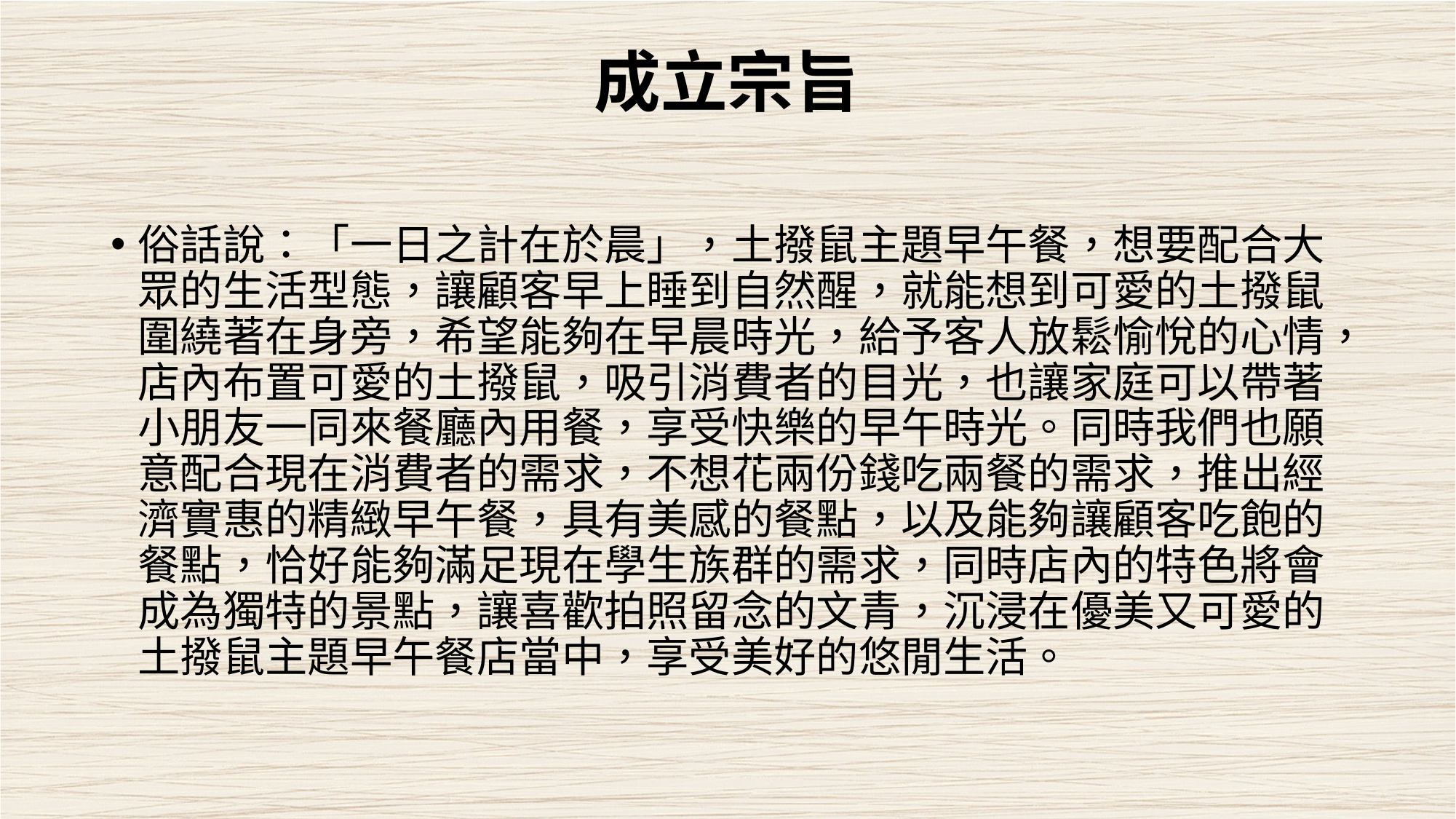

# 成立宗旨
俗話說：「一日之計在於晨」，土撥鼠主題早午餐，想要配合大眾的生活型態，讓顧客早上睡到自然醒，就能想到可愛的土撥鼠圍繞著在身旁，希望能夠在早晨時光，給予客人放鬆愉悅的心情，店內布置可愛的土撥鼠，吸引消費者的目光，也讓家庭可以帶著小朋友一同來餐廳內用餐，享受快樂的早午時光。同時我們也願意配合現在消費者的需求，不想花兩份錢吃兩餐的需求，推出經濟實惠的精緻早午餐，具有美感的餐點，以及能夠讓顧客吃飽的餐點，恰好能夠滿足現在學生族群的需求，同時店內的特色將會成為獨特的景點，讓喜歡拍照留念的文青，沉浸在優美又可愛的土撥鼠主題早午餐店當中，享受美好的悠閒生活。